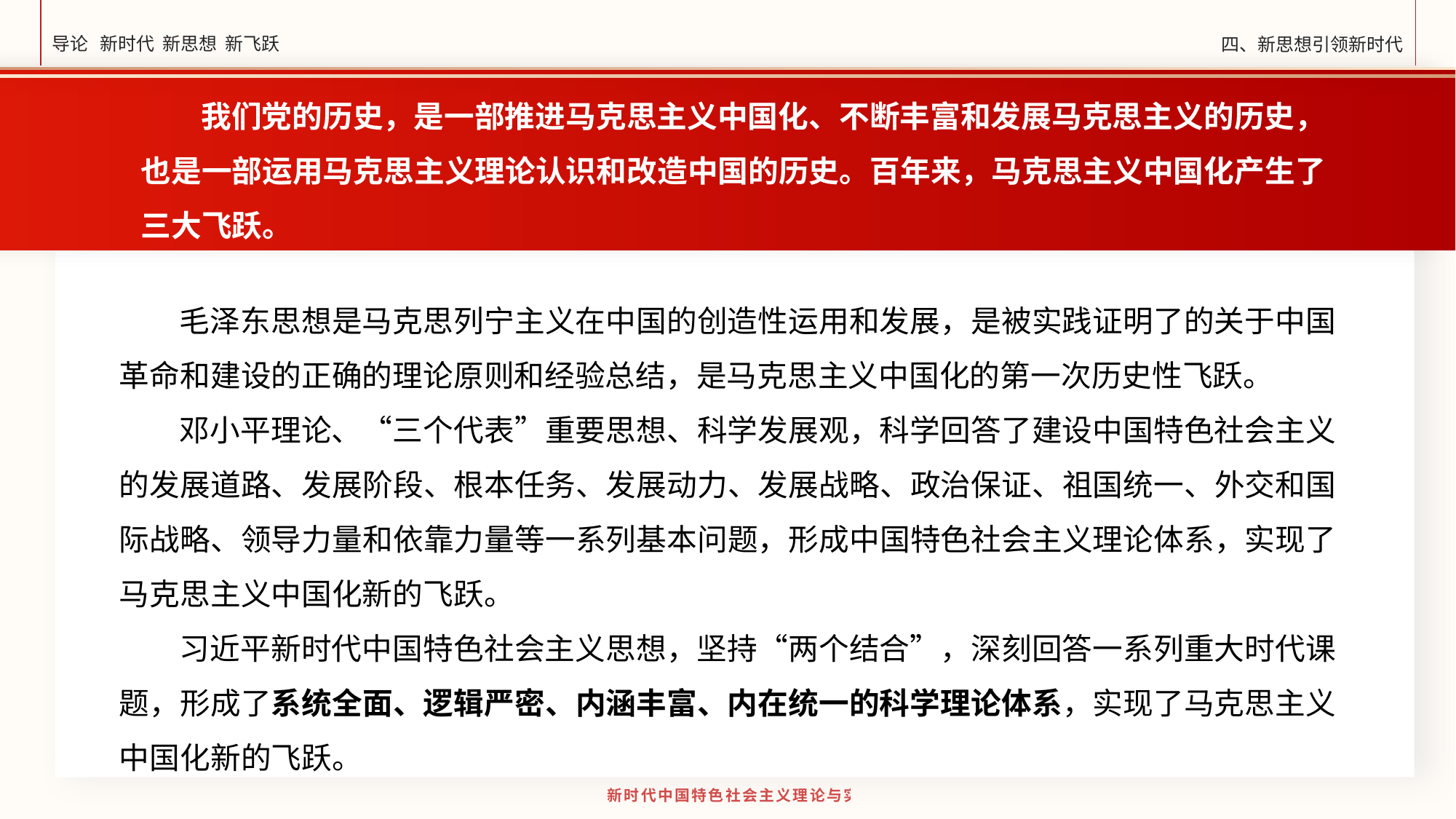

我们党的历史，是一部推进马克思主义中国化、不断丰富和发展马克思主义的历史，也是一部运用马克思主义理论认识和改造中国的历史。百年来，马克思主义中国化产生了三大飞跃。

毛泽东思想是马克思列宁主义在中国的创造性运用和发展，是被实践证明了的关于中国革命和建设的正确的理论原则和经验总结，是马克思主义中国化的第一次历史性飞跃。
邓小平理论、“三个代表”重要思想、科学发展观，科学回答了建设中国特色社会主义的发展道路、发展阶段、根本任务、发展动力、发展战略、政治保证、祖国统一、外交和国际战略、领导力量和依靠力量等一系列基本问题，形成中国特色社会主义理论体系，实现了马克思主义中国化新的飞跃。
习近平新时代中国特色社会主义思想，坚持“两个结合”，深刻回答一系列重大时代课题，形成了系统全面、逻辑严密、内涵丰富、内在统一的科学理论体系，实现了马克思主义中国化新的飞跃。